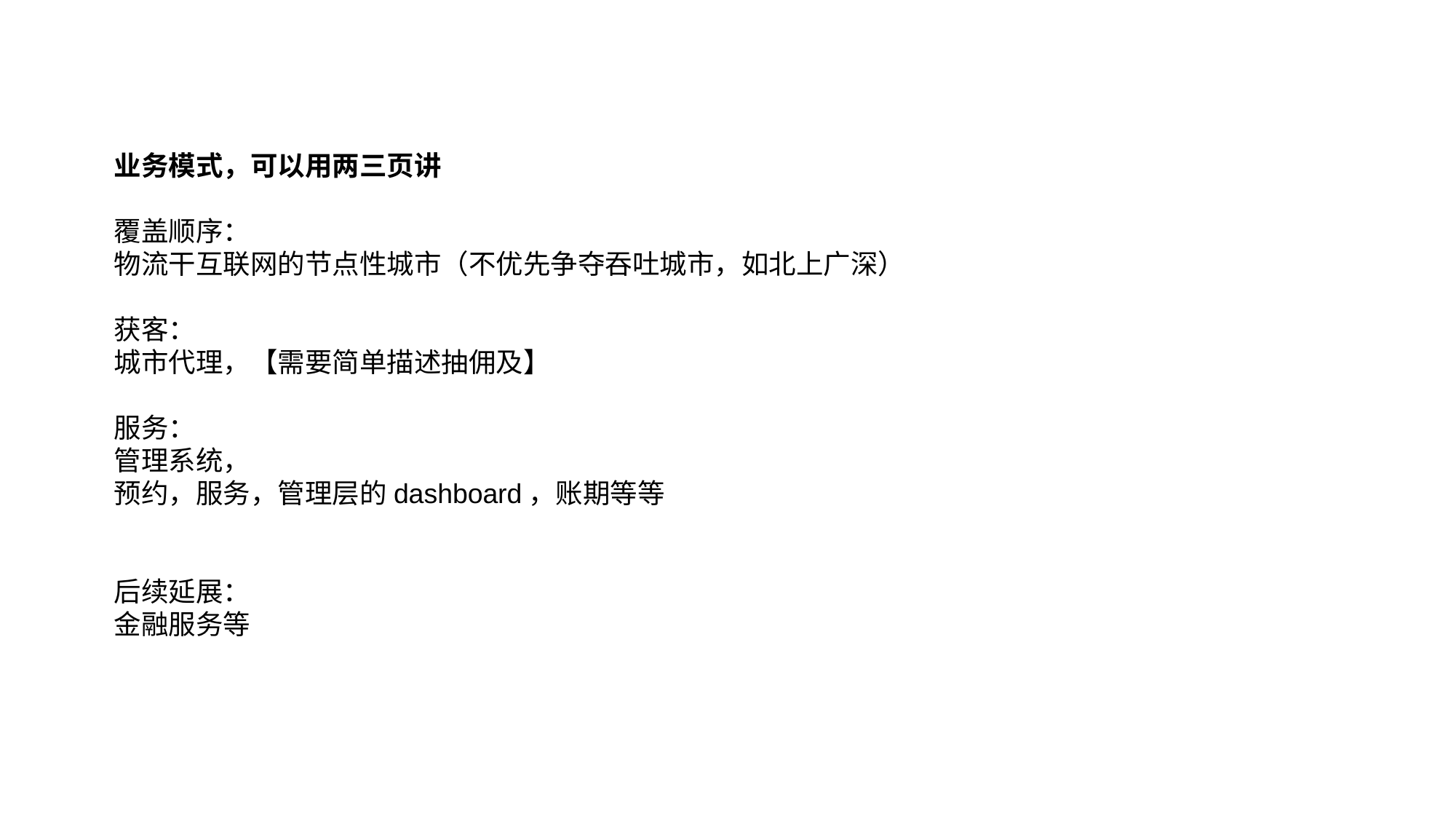

业务模式，可以用两三页讲

覆盖顺序：
物流干互联网的节点性城市（不优先争夺吞吐城市，如北上广深）

获客：
城市代理，【需要简单描述抽佣及】

服务：
管理系统，
预约，服务，管理层的dashboard，账期等等

后续延展：
金融服务等